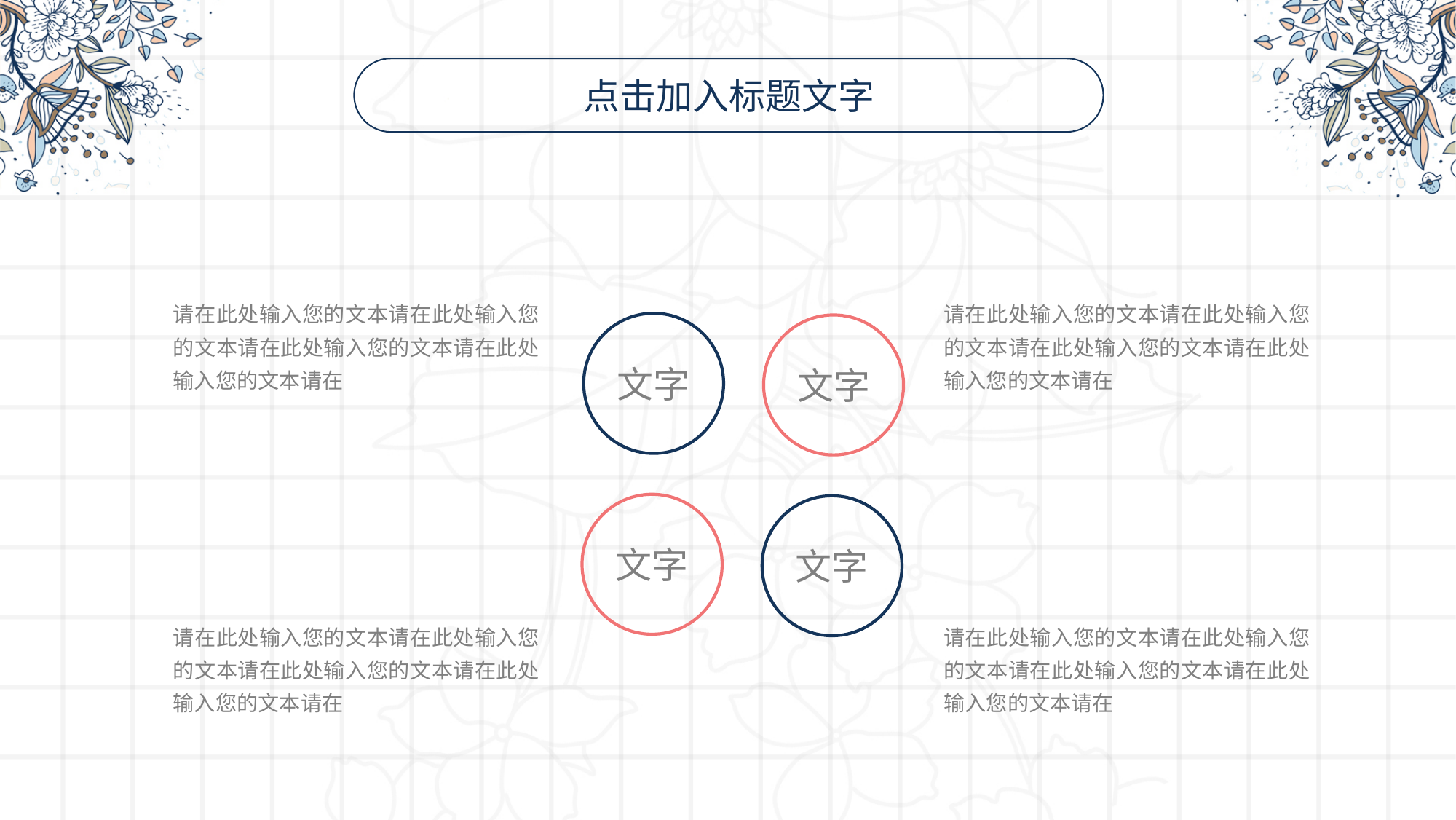

点击加入标题文字
请在此处输入您的文本请在此处输入您的文本请在此处输入您的文本请在此处输入您的文本请在
请在此处输入您的文本请在此处输入您的文本请在此处输入您的文本请在此处输入您的文本请在
文字
文字
文字
文字
请在此处输入您的文本请在此处输入您的文本请在此处输入您的文本请在此处输入您的文本请在
请在此处输入您的文本请在此处输入您的文本请在此处输入您的文本请在此处输入您的文本请在